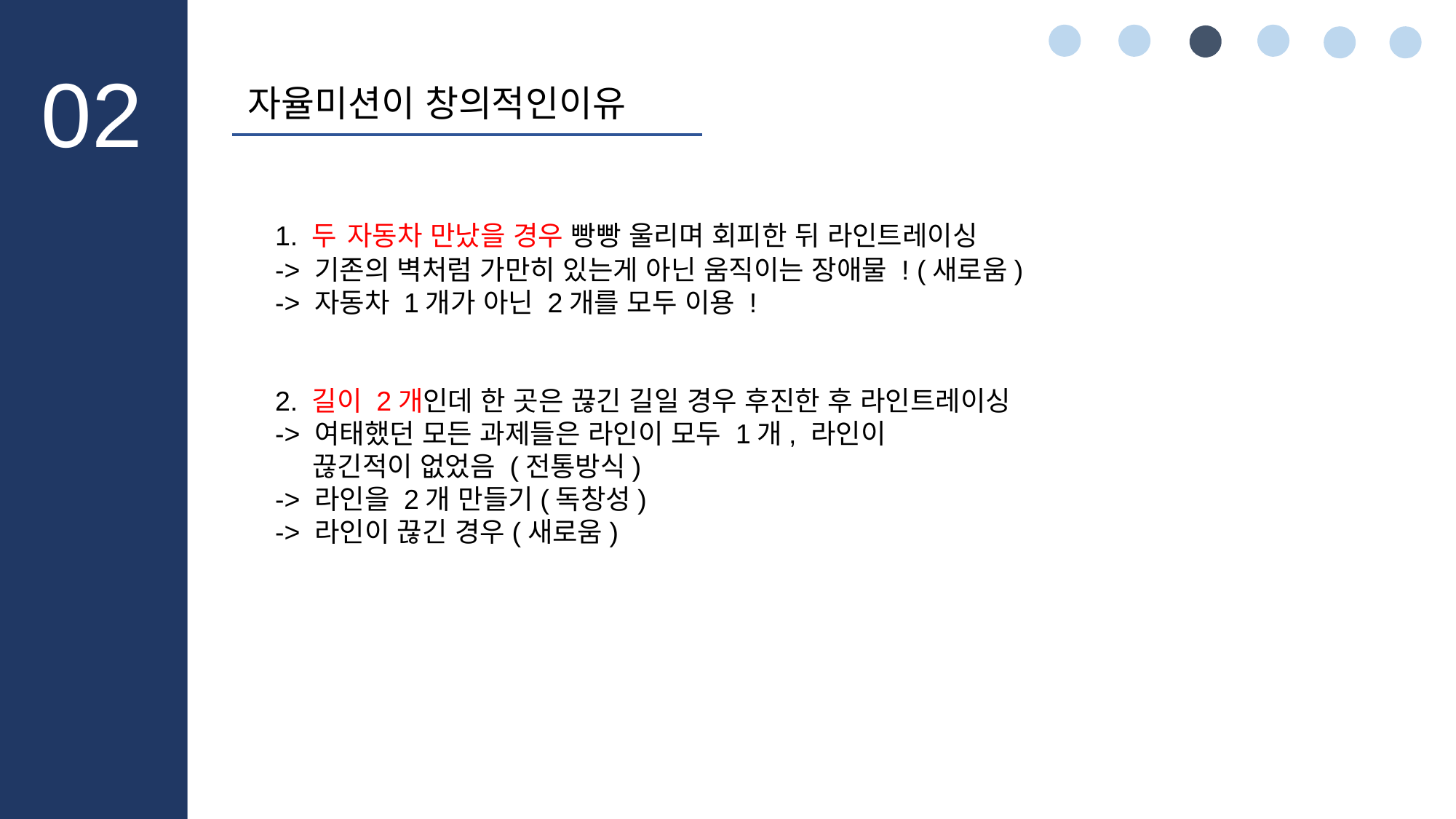

02
자율미션이 창의적인이유
1. 두 자동차 만났을 경우 빵빵 울리며 회피한 뒤 라인트레이싱
-> 기존의 벽처럼 가만히 있는게 아닌 움직이는 장애물 ! (새로움)
-> 자동차 1개가 아닌 2개를 모두 이용 !

2. 길이 2개인데 한 곳은 끊긴 길일 경우 후진한 후 라인트레이싱
-> 여태했던 모든 과제들은 라인이 모두 1개, 라인이
    끊긴적이 없었음 (전통방식)
-> 라인을 2개 만들기(독창성)
-> 라인이 끊긴 경우(새로움)